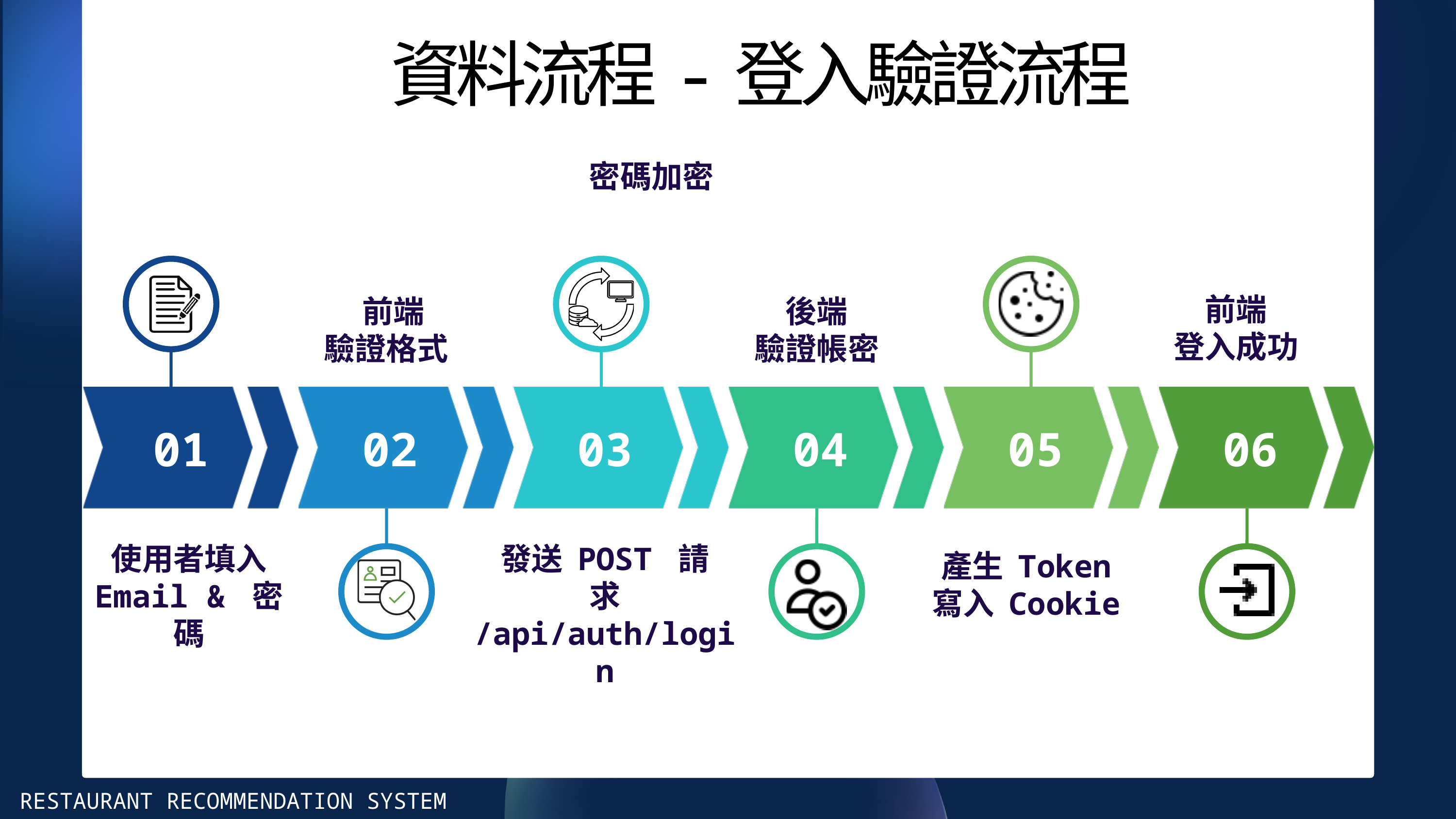

資料流程-登入驗證流程
密碼加密

前端
登入成功
 前端
驗證格式
後端
驗證帳密

 01
02
03
04
05
06

使用者填入 Email & 密碼
發送 POST 請求 /api/auth/login

產生 Token 寫入 Cookie

RESTAURANT RECOMMENDATION SYSTEM